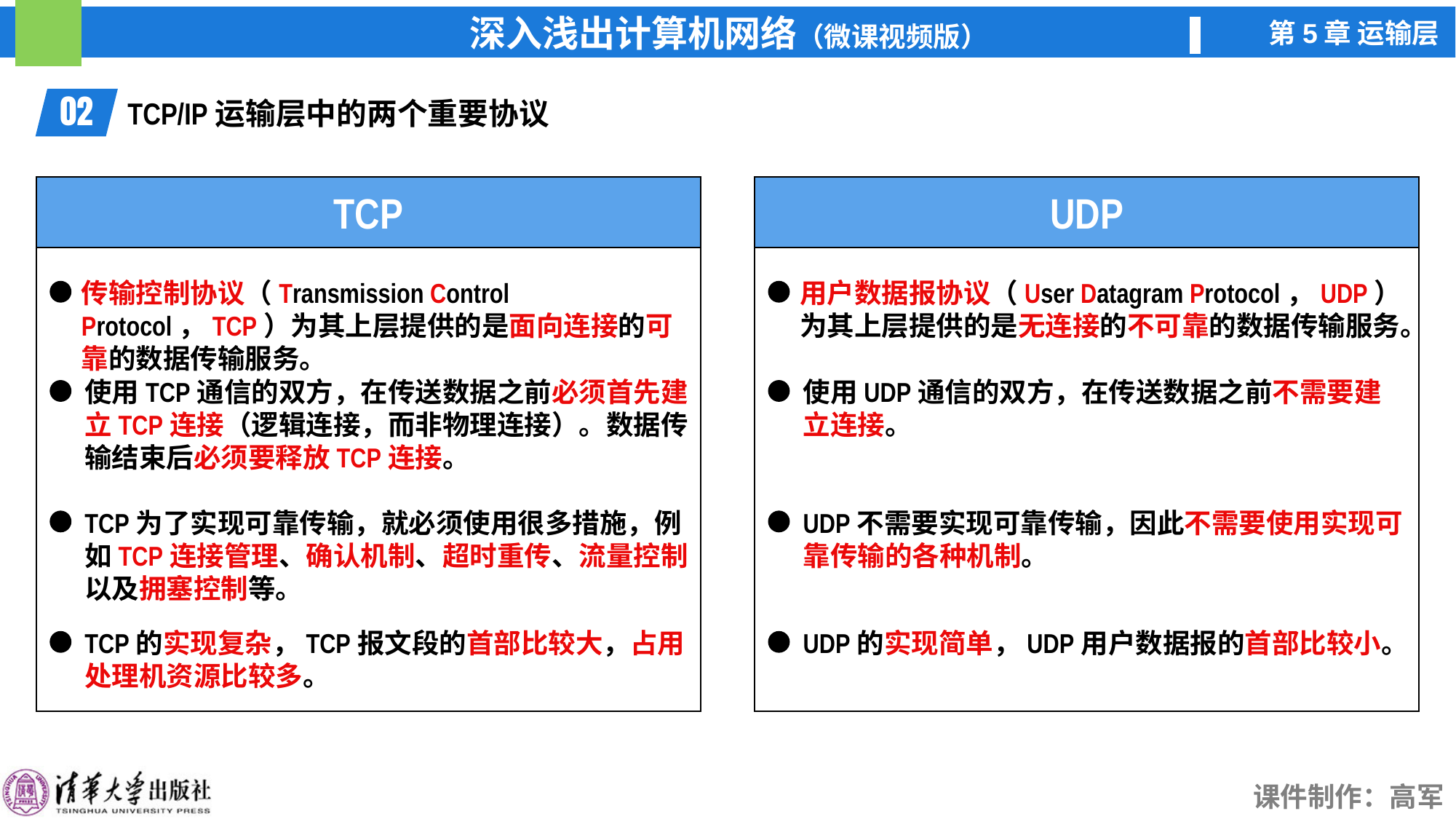

02
TCP/IP运输层中的两个重要协议
TCP
UDP

传输控制协议（Transmission Control Protocol，TCP）为其上层提供的是面向连接的可靠的数据传输服务。
用户数据报协议（User Datagram Protocol，UDP）为其上层提供的是无连接的不可靠的数据传输服务。

使用TCP通信的双方，在传送数据之前必须首先建立TCP连接（逻辑连接，而非物理连接）。数据传输结束后必须要释放TCP连接。
使用UDP通信的双方，在传送数据之前不需要建立连接。

TCP为了实现可靠传输，就必须使用很多措施，例如TCP连接管理、确认机制、超时重传、流量控制以及拥塞控制等。
UDP不需要实现可靠传输，因此不需要使用实现可靠传输的各种机制。

TCP的实现复杂，TCP报文段的首部比较大，占用处理机资源比较多。
UDP的实现简单，UDP用户数据报的首部比较小。